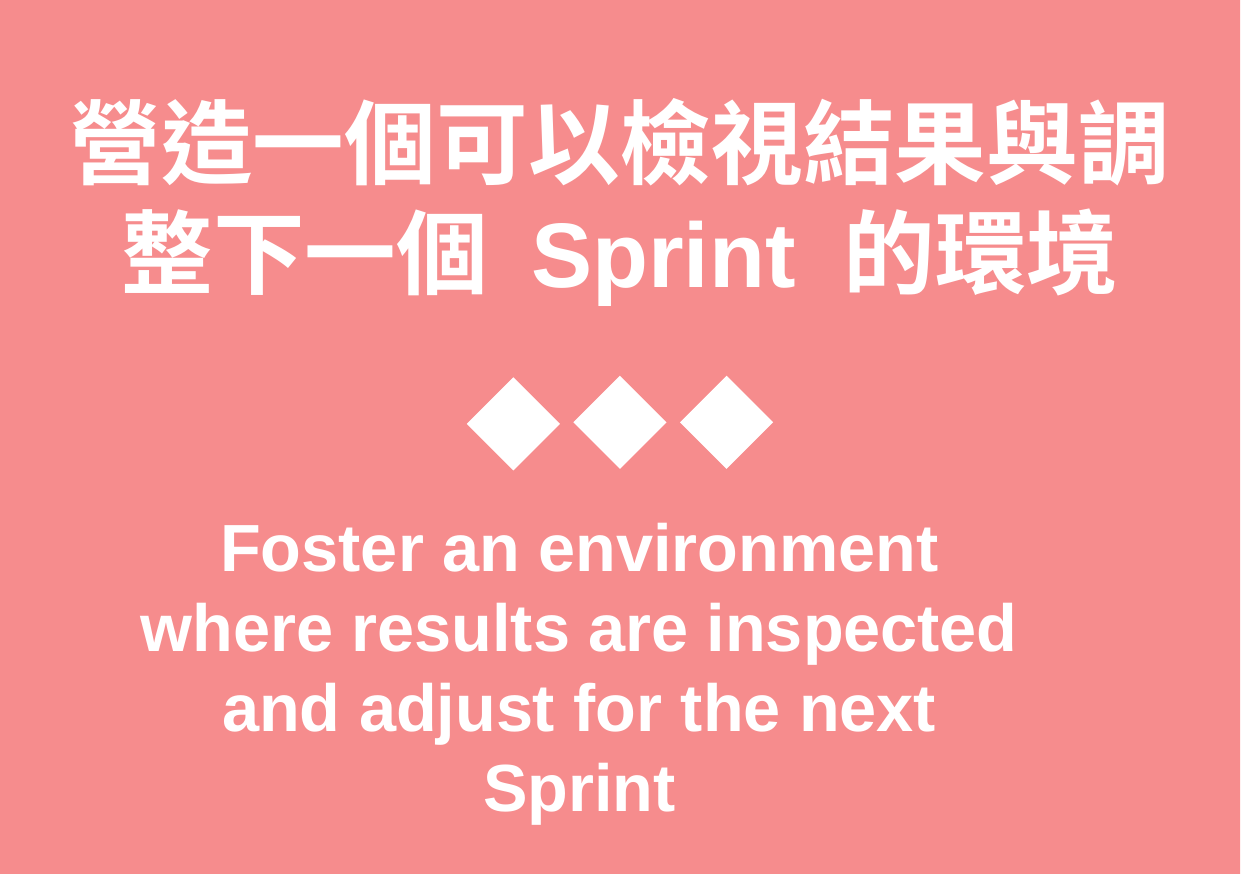

營造一個可以檢視結果與調整下一個 Sprint 的環境

Foster an environment where results are inspected and adjust for the next Sprint